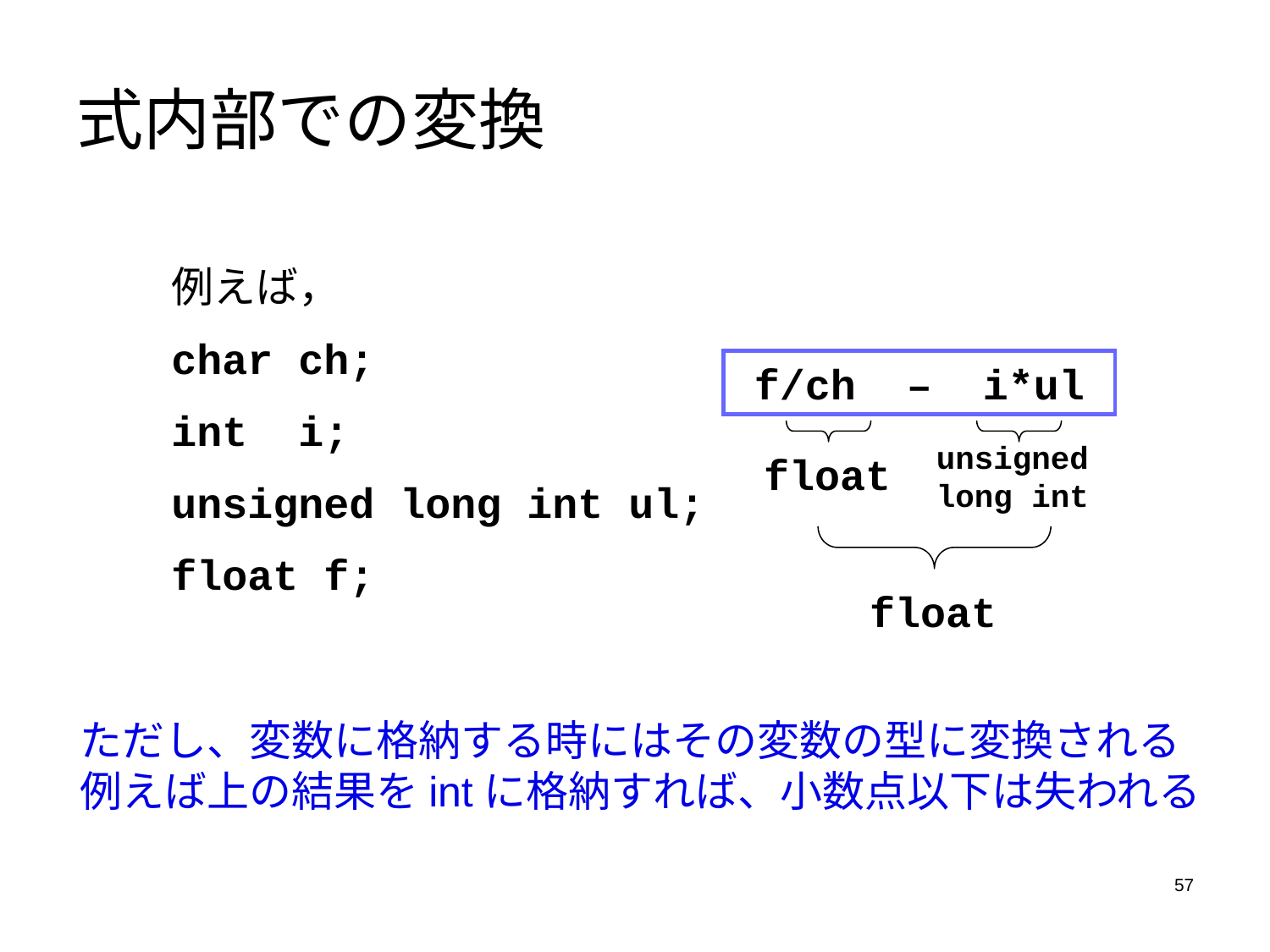

# 式内部での変換
例えば，
char ch;
int  i;
unsigned long int ul;
float f;
f/ch  –  i*ul

unsigned long int

float
float
ただし、変数に格納する時にはその変数の型に変換される
例えば上の結果をintに格納すれば、小数点以下は失われる
57